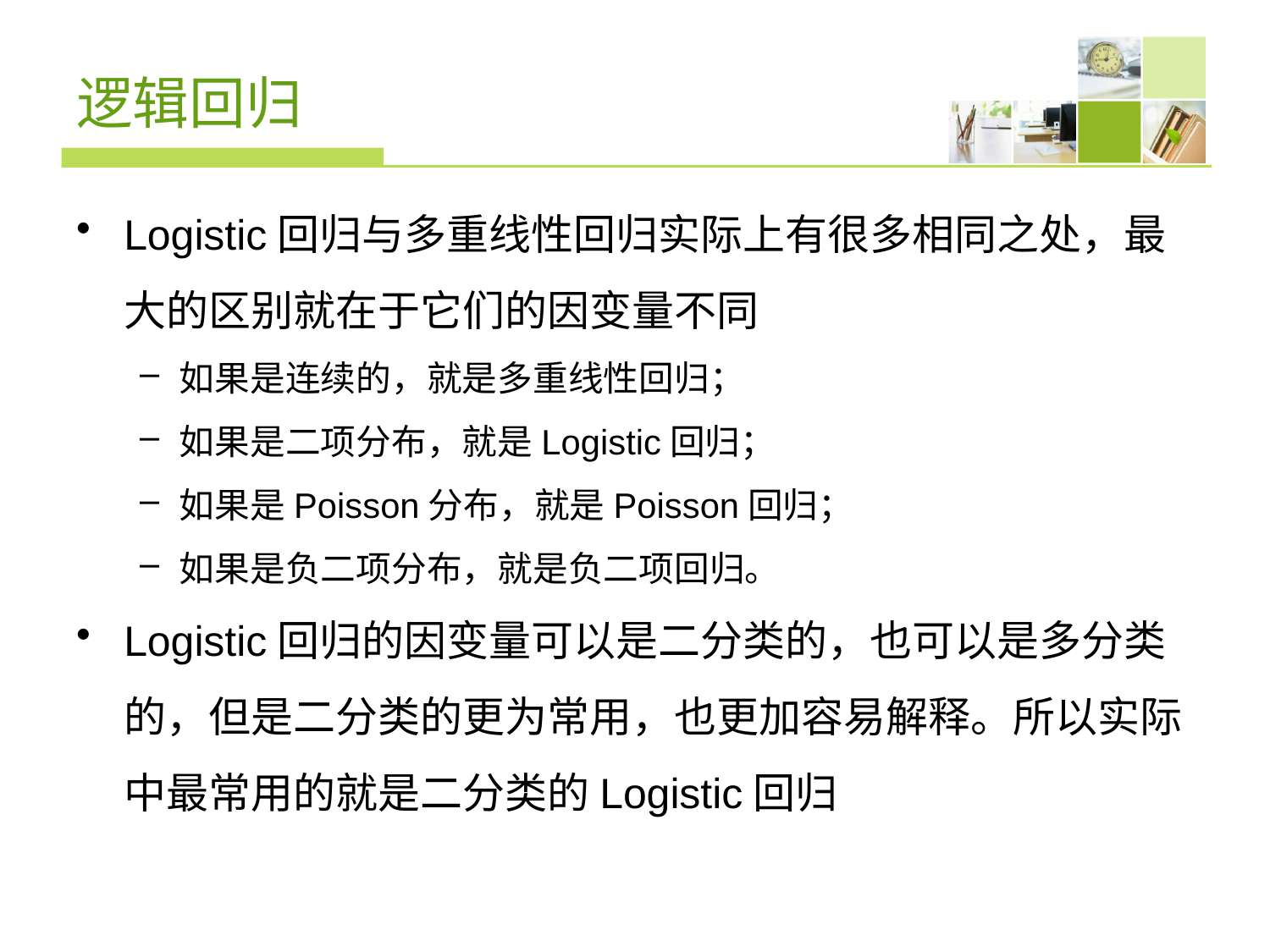

# 逻辑回归
Logistic回归与多重线性回归实际上有很多相同之处，最大的区别就在于它们的因变量不同
如果是连续的，就是多重线性回归；
如果是二项分布，就是Logistic回归；
如果是Poisson分布，就是Poisson回归；
如果是负二项分布，就是负二项回归。
Logistic回归的因变量可以是二分类的，也可以是多分类的，但是二分类的更为常用，也更加容易解释。所以实际中最常用的就是二分类的Logistic回归